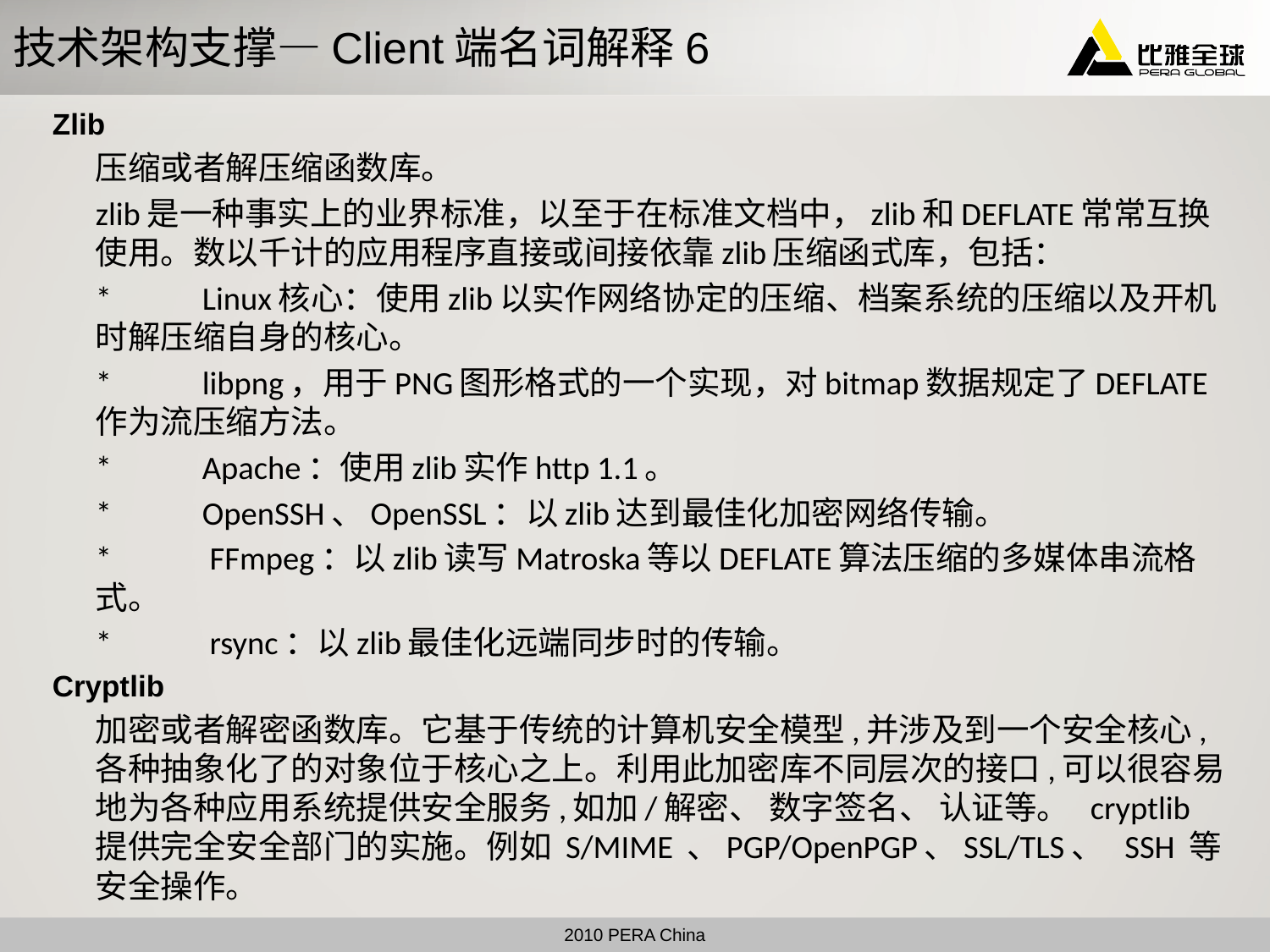

# 技术架构支撑—Client端名词解释6
Zlib
	压缩或者解压缩函数库。
	zlib是一种事实上的业界标准，以至于在标准文档中，zlib和DEFLATE常常互换使用。数以千计的应用程序直接或间接依靠zlib压缩函式库，包括：
	*	Linux核心：使用zlib以实作网络协定的压缩、档案系统的压缩以及开机时解压缩自身的核心。
	* 	libpng，用于PNG图形格式的一个实现，对bitmap数据规定了DEFLATE作为流压缩方法。
	* 	Apache：使用zlib实作http 1.1。
	*	OpenSSH、OpenSSL：以zlib达到最佳化加密网络传输。
	*	 FFmpeg：以zlib读写Matroska等以DEFLATE算法压缩的多媒体串流格式。
	*	 rsync：以zlib最佳化远端同步时的传输。
Cryptlib
	加密或者解密函数库。它基于传统的计算机安全模型,并涉及到一个安全核心,各种抽象化了的对象位于核心之上。利用此加密库不同层次的接口,可以很容易地为各种应用系统提供安全服务,如加/解密、 数字签名、 认证等。  cryptlib提供完全安全部门的实施。例如 S/MIME 、PGP/OpenPGP、SSL/TLS、  SSH 等安全操作。